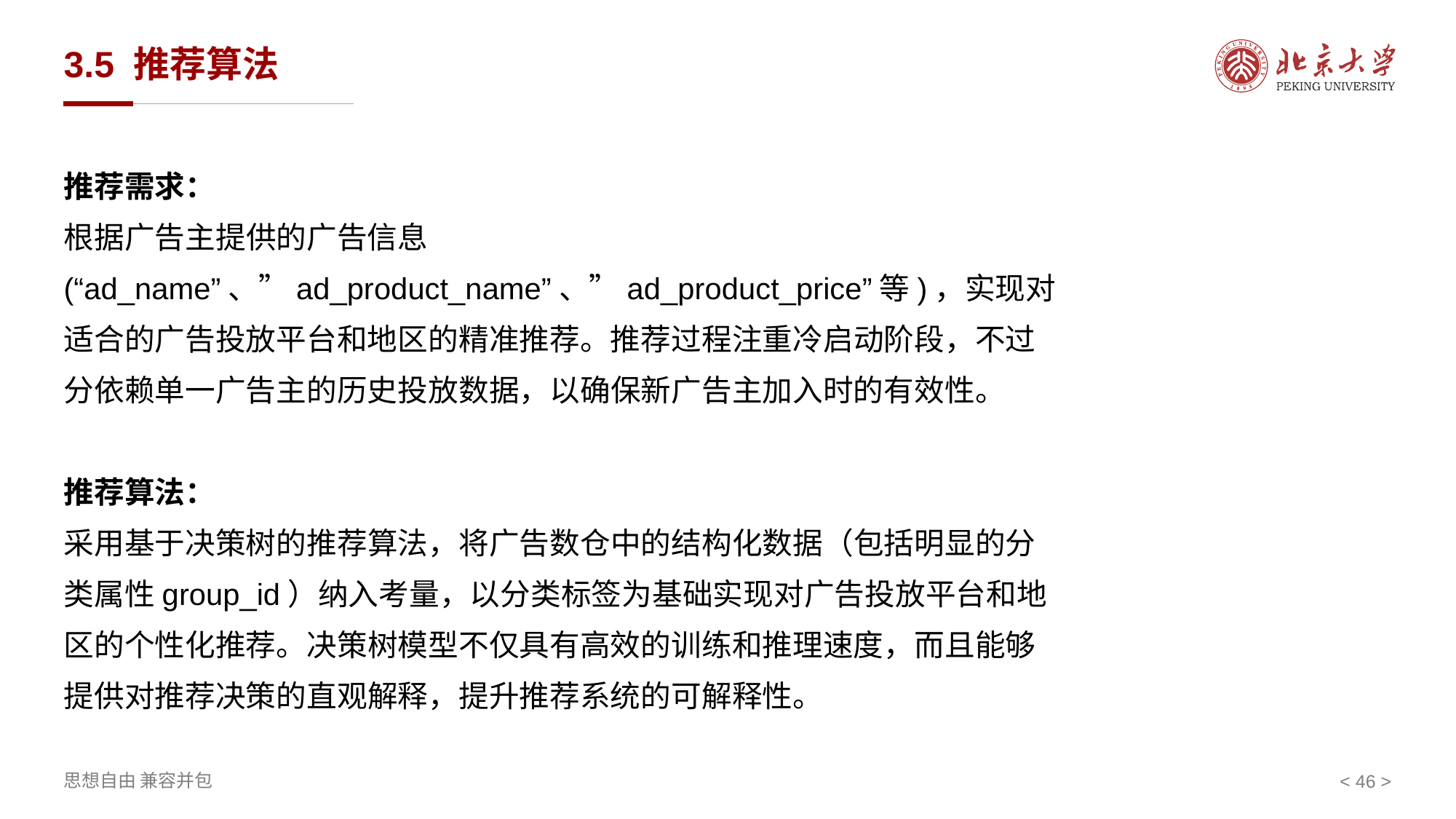

# 3.5 推荐算法
推荐需求：
根据广告主提供的广告信息(“ad_name”、”ad_product_name”、”ad_product_price”等)，实现对适合的广告投放平台和地区的精准推荐。推荐过程注重冷启动阶段，不过分依赖单一广告主的历史投放数据，以确保新广告主加入时的有效性。

推荐算法：
采用基于决策树的推荐算法，将广告数仓中的结构化数据（包括明显的分类属性group_id）纳入考量，以分类标签为基础实现对广告投放平台和地区的个性化推荐。决策树模型不仅具有高效的训练和推理速度，而且能够提供对推荐决策的直观解释，提升推荐系统的可解释性。
< 46 >